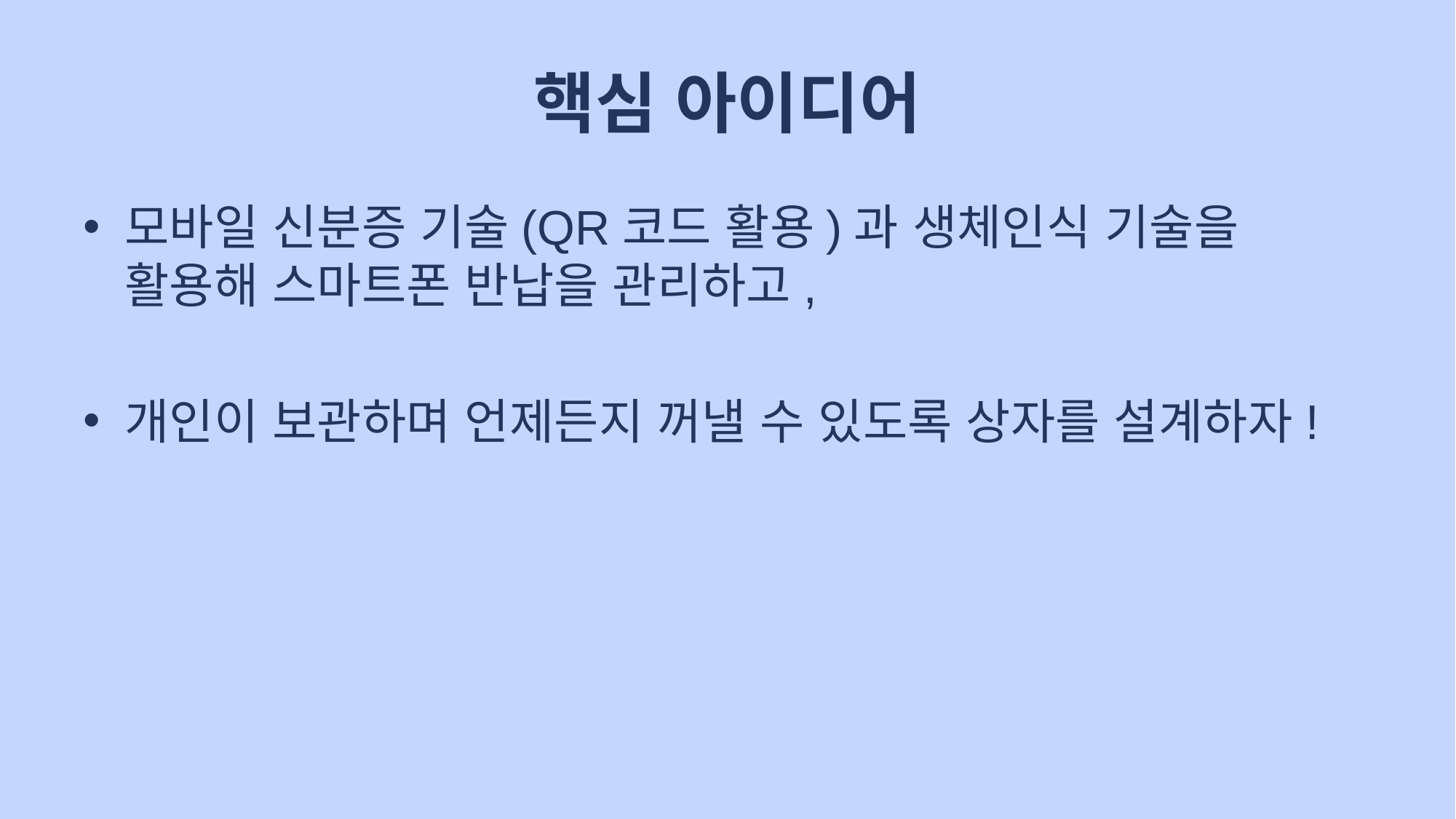

# 핵심 아이디어
모바일 신분증 기술(QR코드 활용)과 생체인식 기술을 활용해 스마트폰 반납을 관리하고,

개인이 보관하며 언제든지 꺼낼 수 있도록 상자를 설계하자!